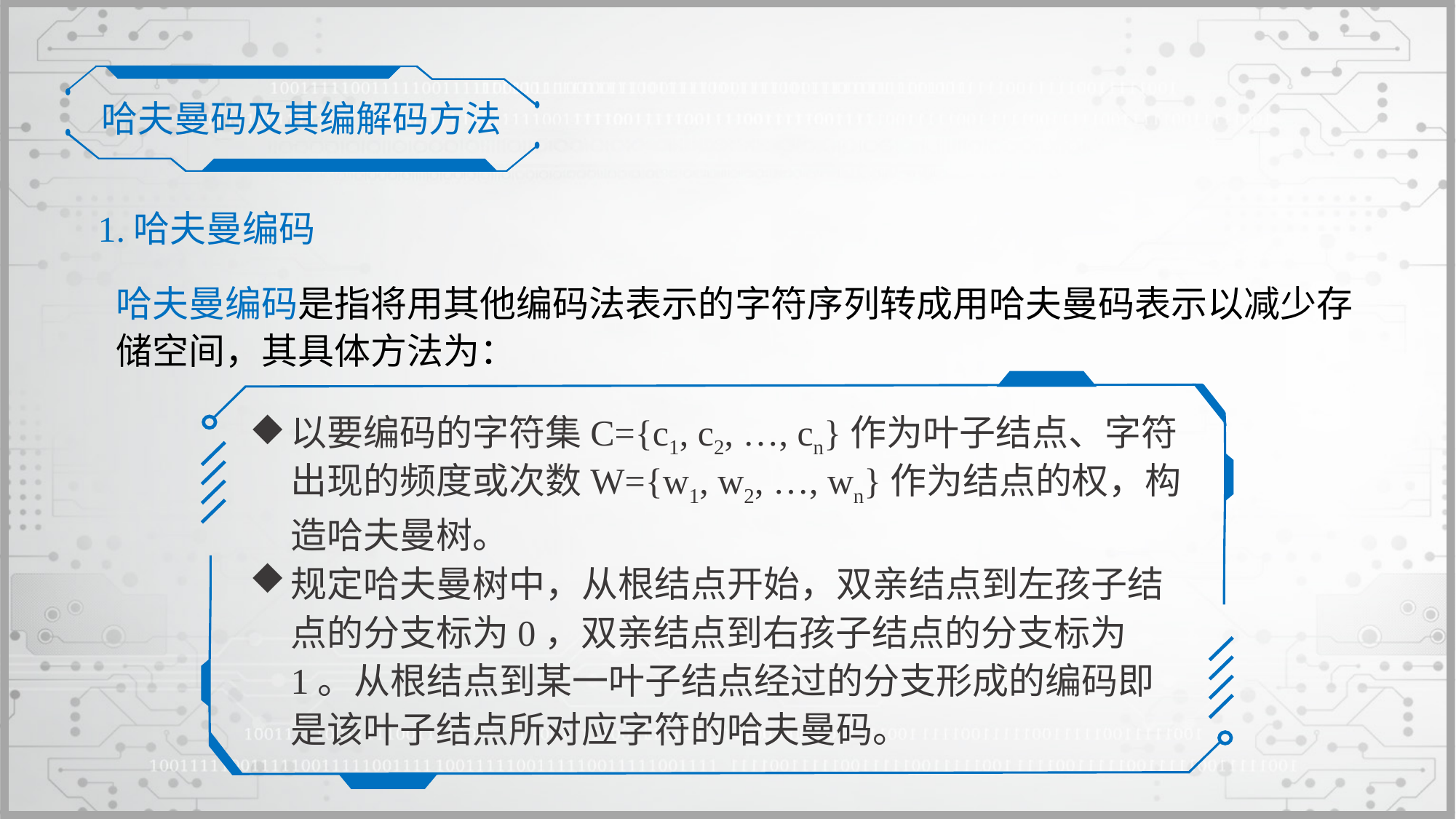

哈夫曼码及其编解码方法
1.哈夫曼编码
哈夫曼编码是指将用其他编码法表示的字符序列转成用哈夫曼码表示以减少存储空间，其具体方法为：

以要编码的字符集C={c1, c2, …, cn}作为叶子结点、字符出现的频度或次数W={w1, w2, …, wn}作为结点的权，构造哈夫曼树。
规定哈夫曼树中，从根结点开始，双亲结点到左孩子结点的分支标为0，双亲结点到右孩子结点的分支标为1。从根结点到某一叶子结点经过的分支形成的编码即是该叶子结点所对应字符的哈夫曼码。